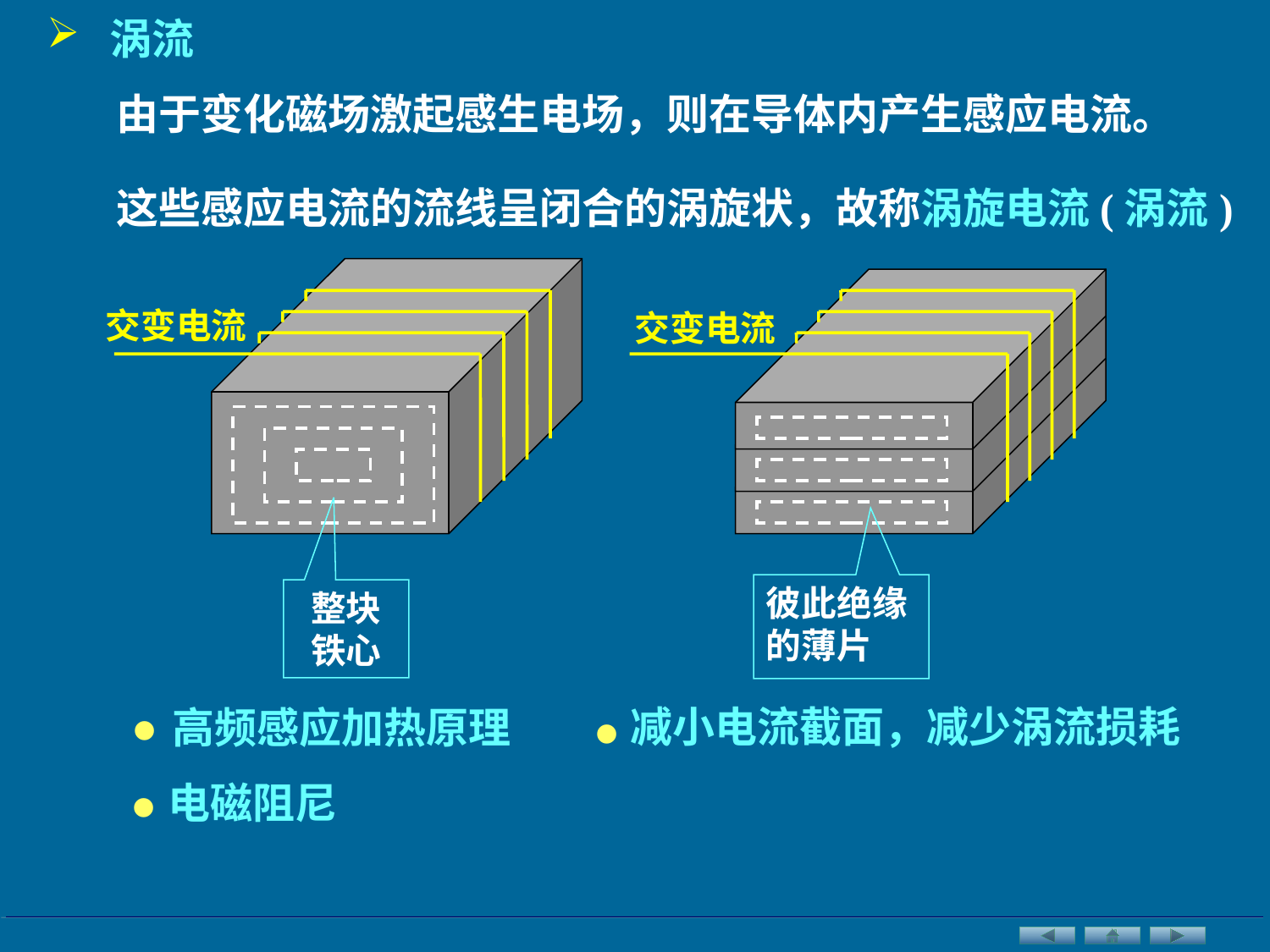

涡流
由于变化磁场激起感生电场，则在导体内产生感应电流。
这些感应电流的流线呈闭合的涡旋状，故称涡旋电流(涡流)

交变电流
交变电流

彼此绝缘的薄片
整块
铁心
•
•
减小电流截面，减少涡流损耗
高频感应加热原理
•
电磁阻尼